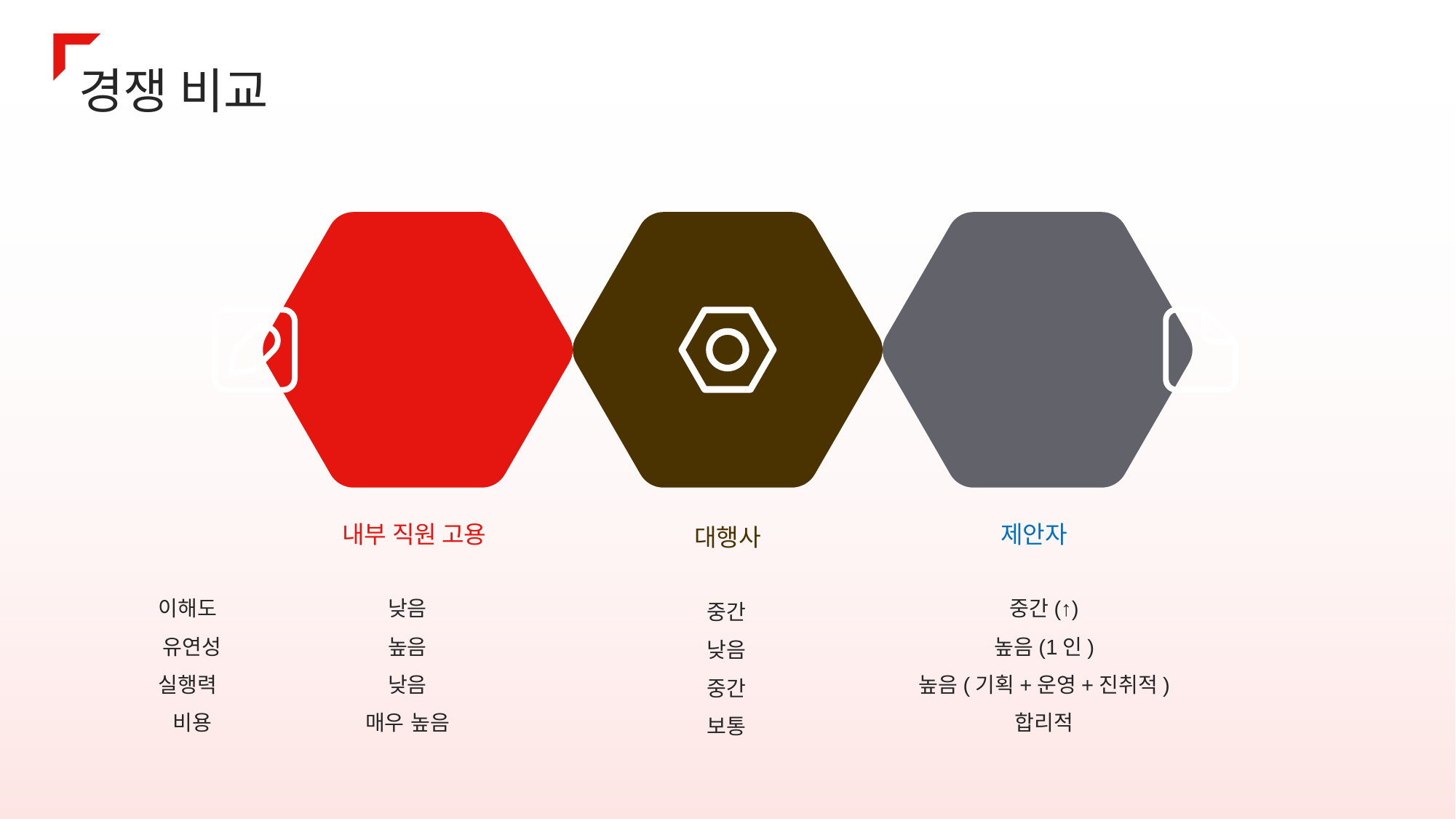

경쟁 비교

내부 직원 고용
제안자
대행사
이해도
 유연성
실행력
 비용

낮음
높음
낮음
매우 높음
중간(↑)
높음(1인)
높음(기획+운영+진취적)
합리적
중간
낮음
중간
보통